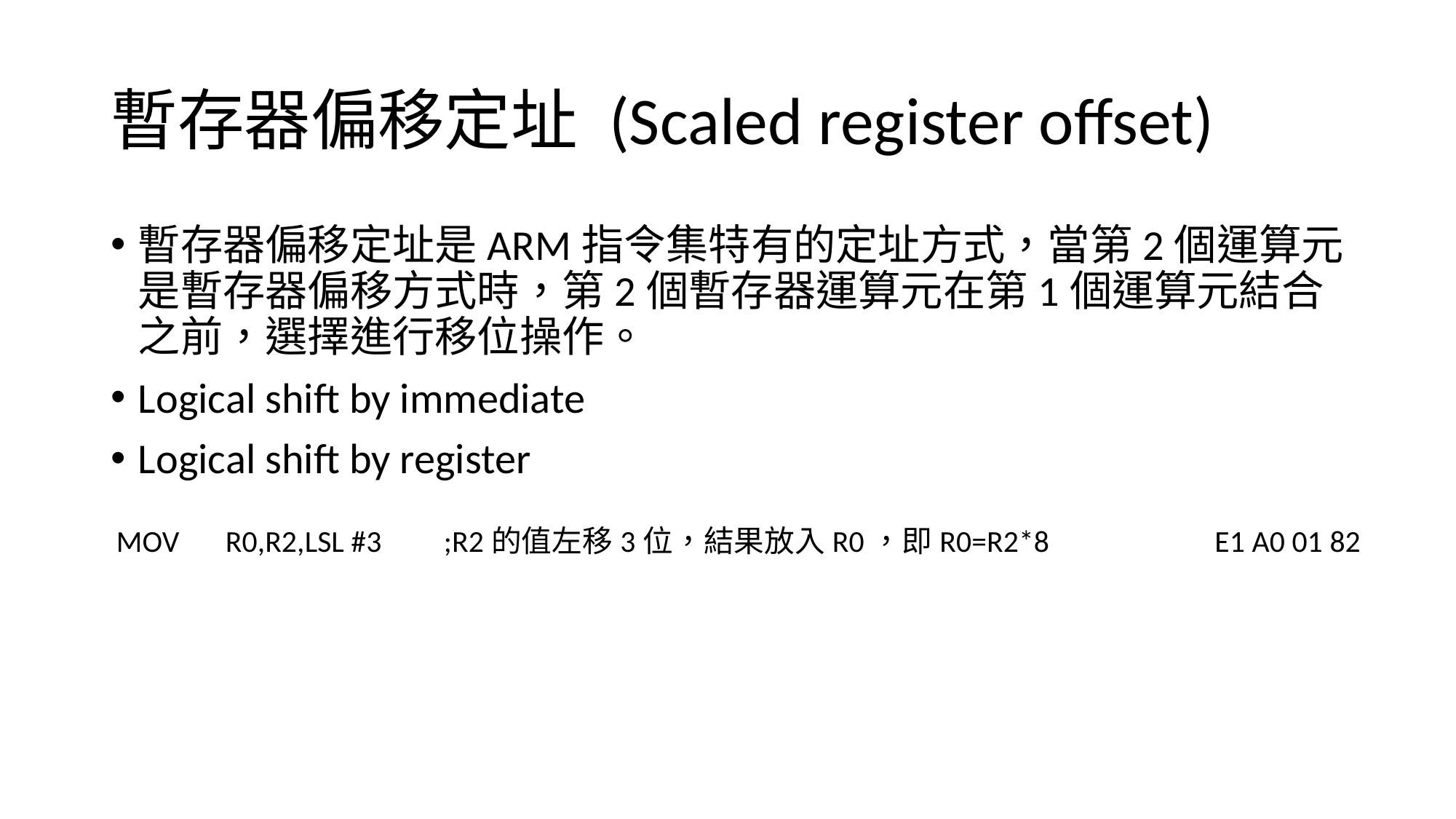

# 暫存器偏移定址 (Scaled register offset)
暫存器偏移定址是ARM指令集特有的定址方式，當第2個運算元是暫存器偏移方式時，第2個暫存器運算元在第1個運算元結合之前，選擇進行移位操作。
Logical shift by immediate
Logical shift by register
MOV	R0,R2,LSL #3	;R2的值左移3位，結果放入R0，即R0=R2*8		 E1 A0 01 82